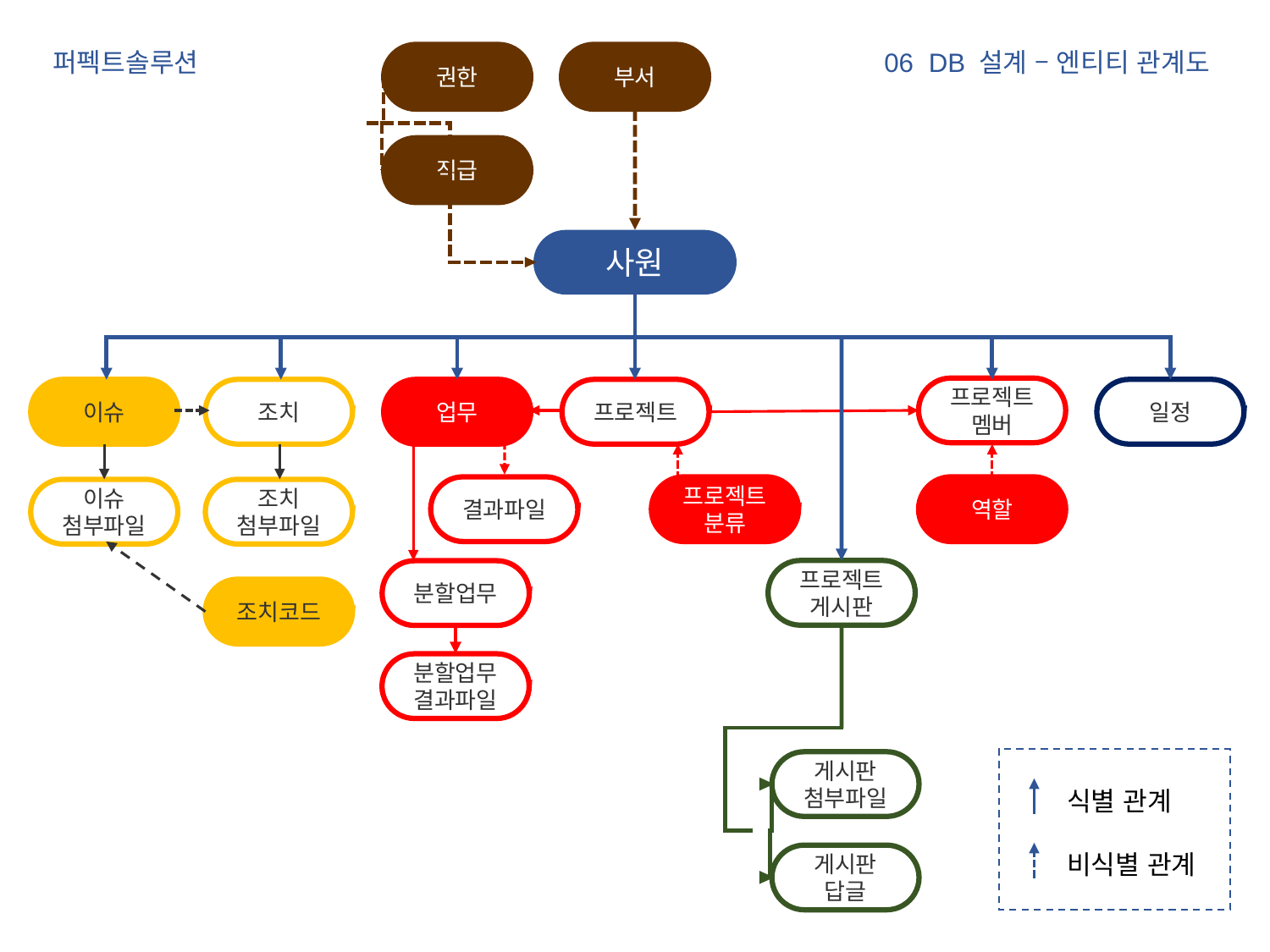

06  DB 설계 – 엔티티 관계도
퍼펙트솔루션
권한
부서
직급
사원

프로젝트
멤버
이슈
조치
업무
프로젝트
일정
결과파일
프로젝트
분류
역할
이슈
첨부파일
조치
첨부파일
프로젝트
게시판
분할업무
조치코드
분할업무
결과파일

게시판
첨부파일

식별 관계

비식별 관계
게시판
답글